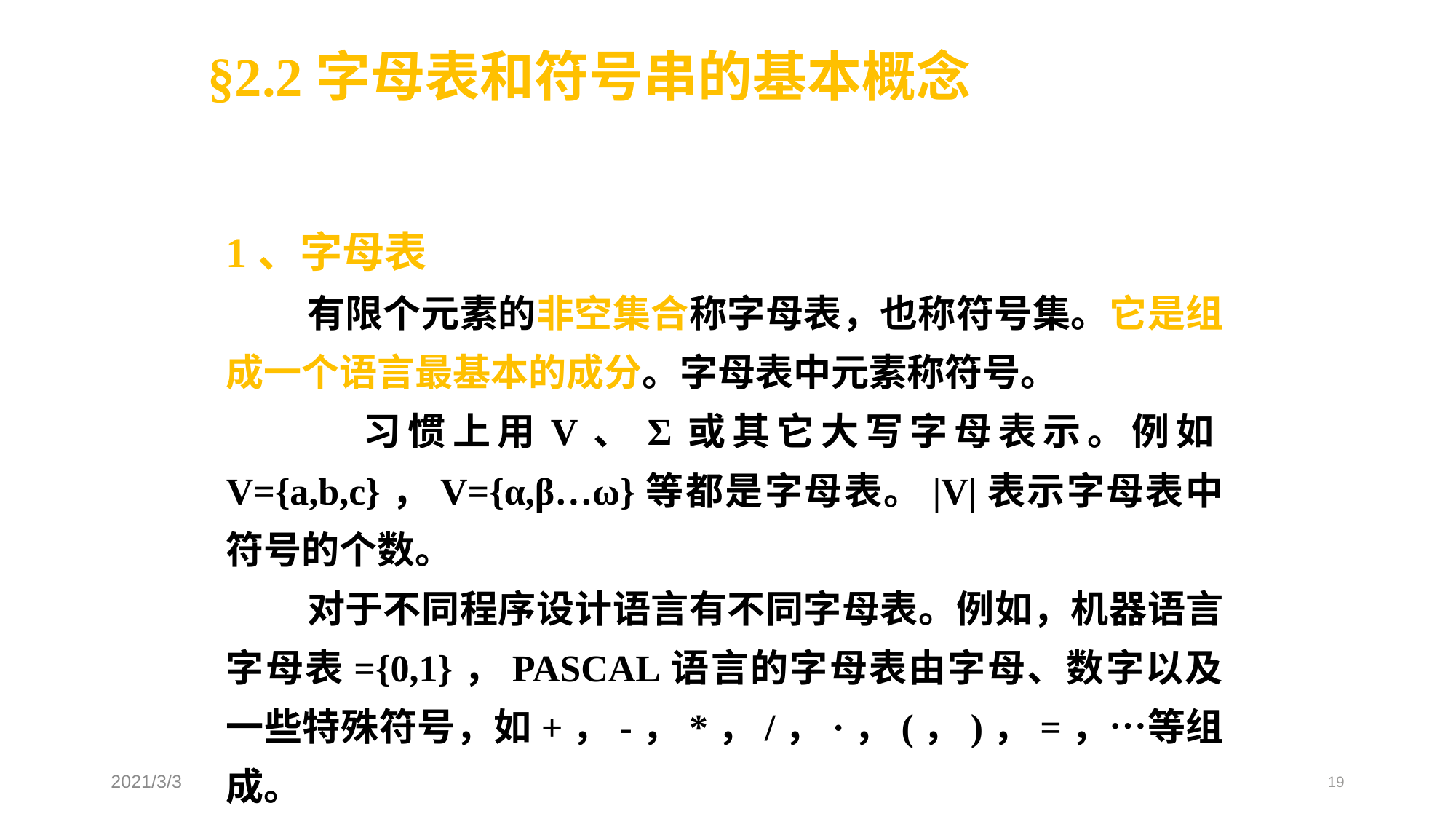

§2.2字母表和符号串的基本概念
1、字母表
        有限个元素的非空集合称字母表，也称符号集。它是组成一个语言最基本的成分。字母表中元素称符号。
        习惯上用V、Σ或其它大写字母表示。例如V={a,b,c}，V={α,β…ω}等都是字母表。|V|表示字母表中符号的个数。
        对于不同程序设计语言有不同字母表。例如，机器语言字母表={0,1}，PASCAL语言的字母表由字母、数字以及一些特殊符号，如+，-，*，/，·，(，)，=，…等组成。
        注意：在一个语言中不能出现字母表以外的符号。
2021/3/3
19